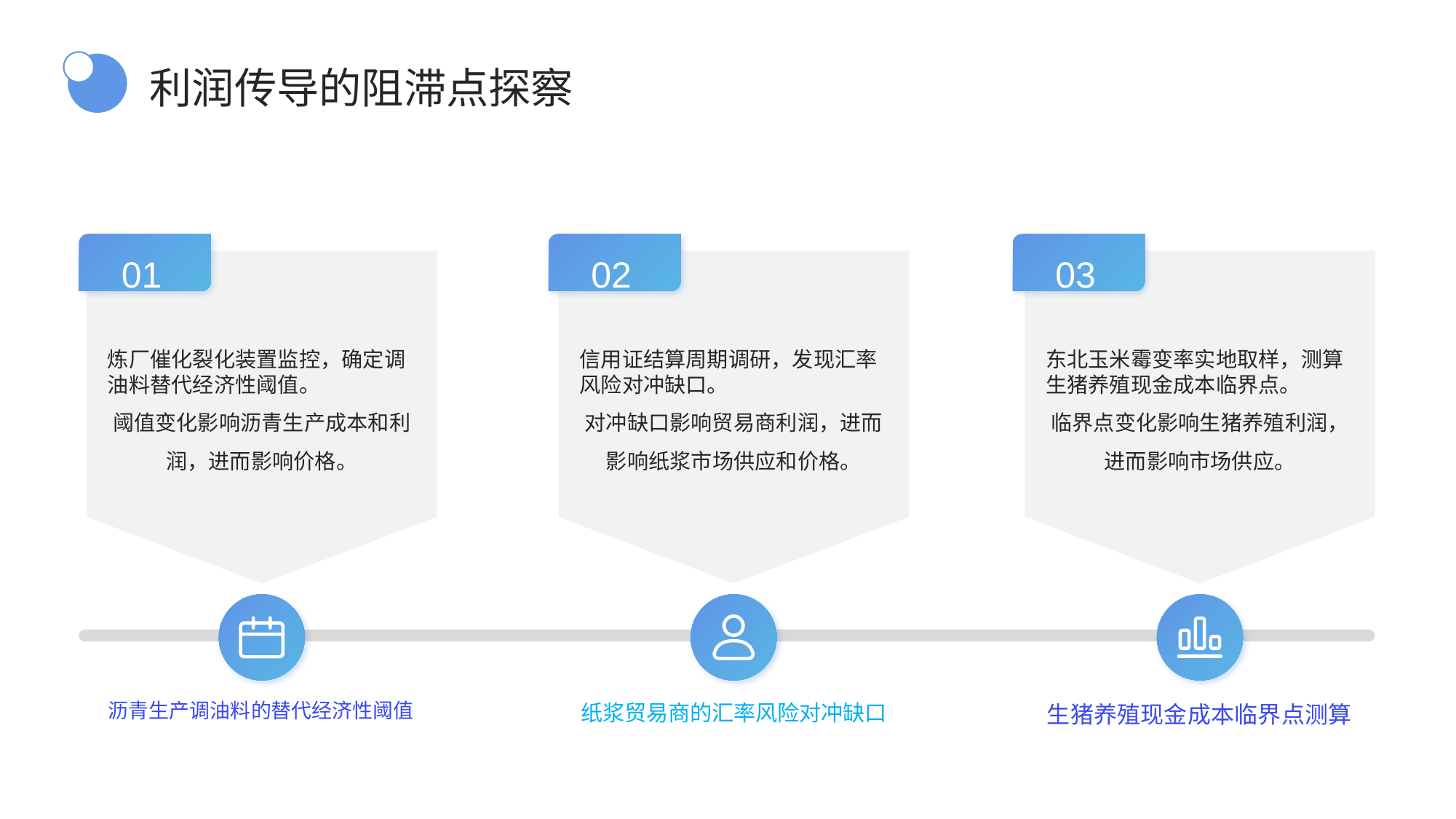

利润传导的阻滞点探察
01
02
03

炼厂催化裂化装置监控，确定调油料替代经济性阈值。
阈值变化影响沥青生产成本和利润，进而影响价格。
信用证结算周期调研，发现汇率风险对冲缺口。
对冲缺口影响贸易商利润，进而影响纸浆市场供应和价格。
东北玉米霉变率实地取样，测算生猪养殖现金成本临界点。
临界点变化影响生猪养殖利润，进而影响市场供应。

沥青生产调油料的替代经济性阈值
纸浆贸易商的汇率风险对冲缺口
生猪养殖现金成本临界点测算